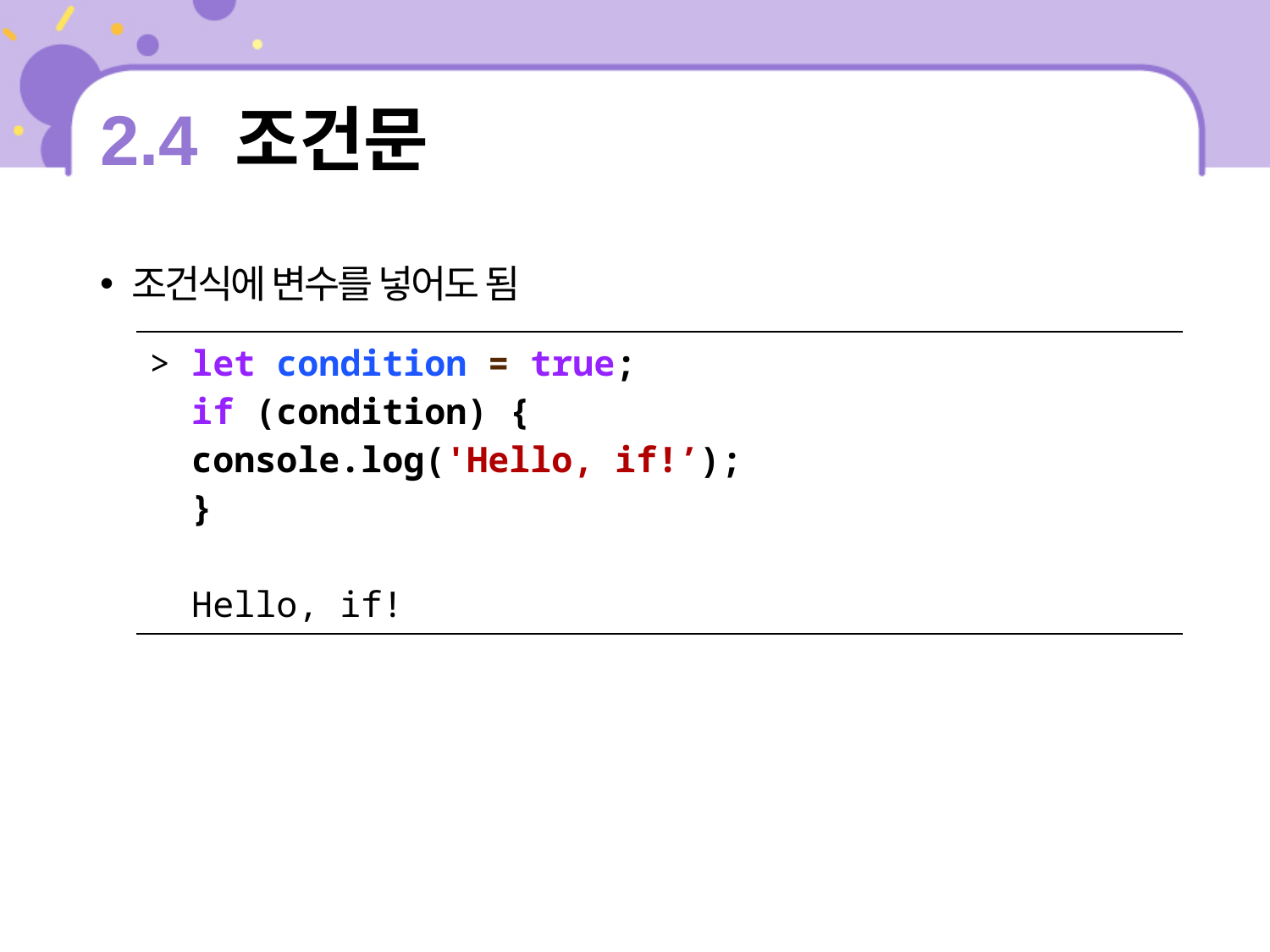

# 2.4 조건문
조건식에 변수를 넣어도 됨

| > let condition = true; if (condition) { console.log('Hello, if!’); } Hello, if! |
| --- |